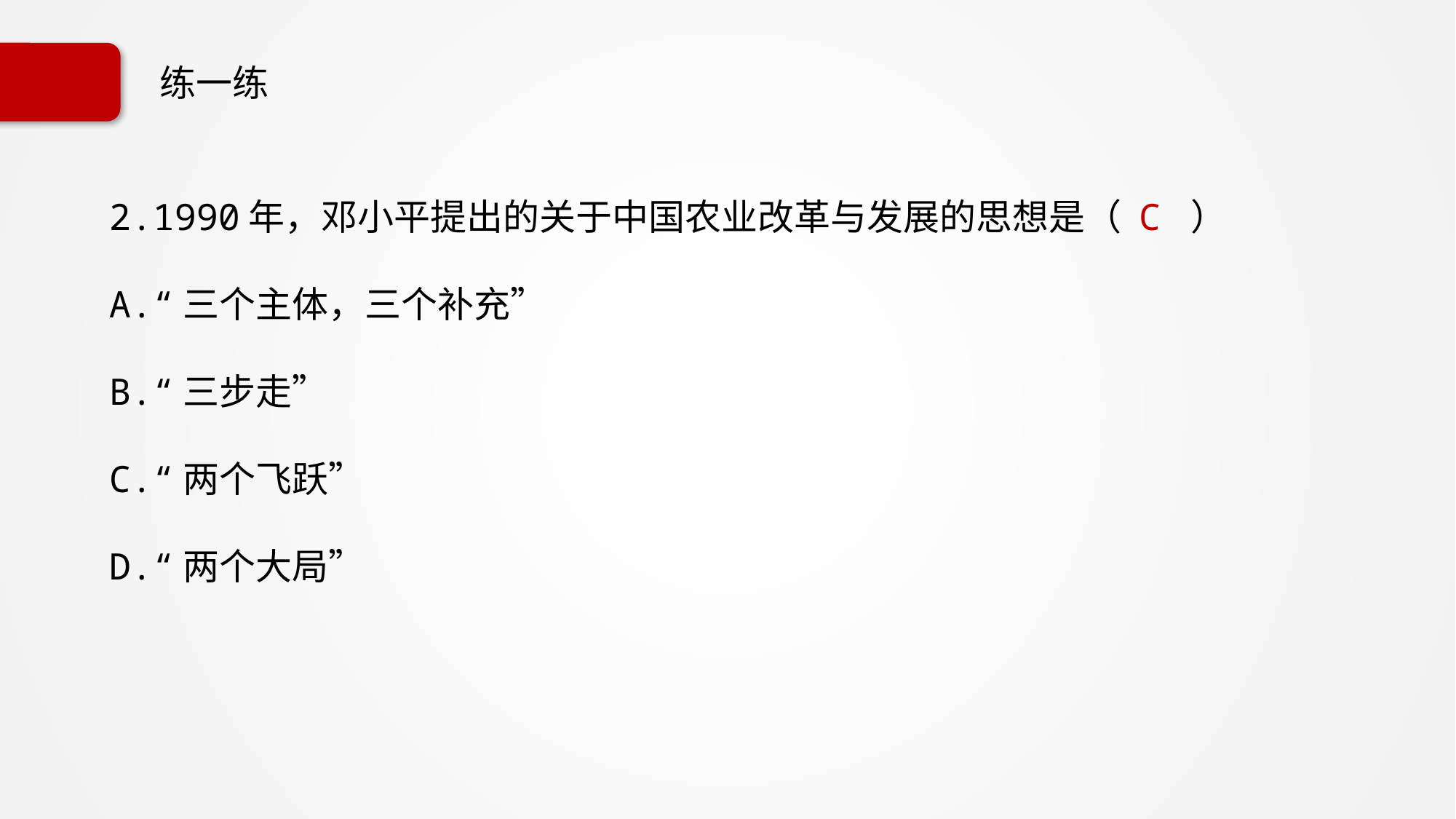

# 练一练
2.1990年，邓小平提出的关于中国农业改革与发展的思想是（ C ）

A.“三个主体，三个补充”

B.“三步走”

C.“两个飞跃”

D.“两个大局”